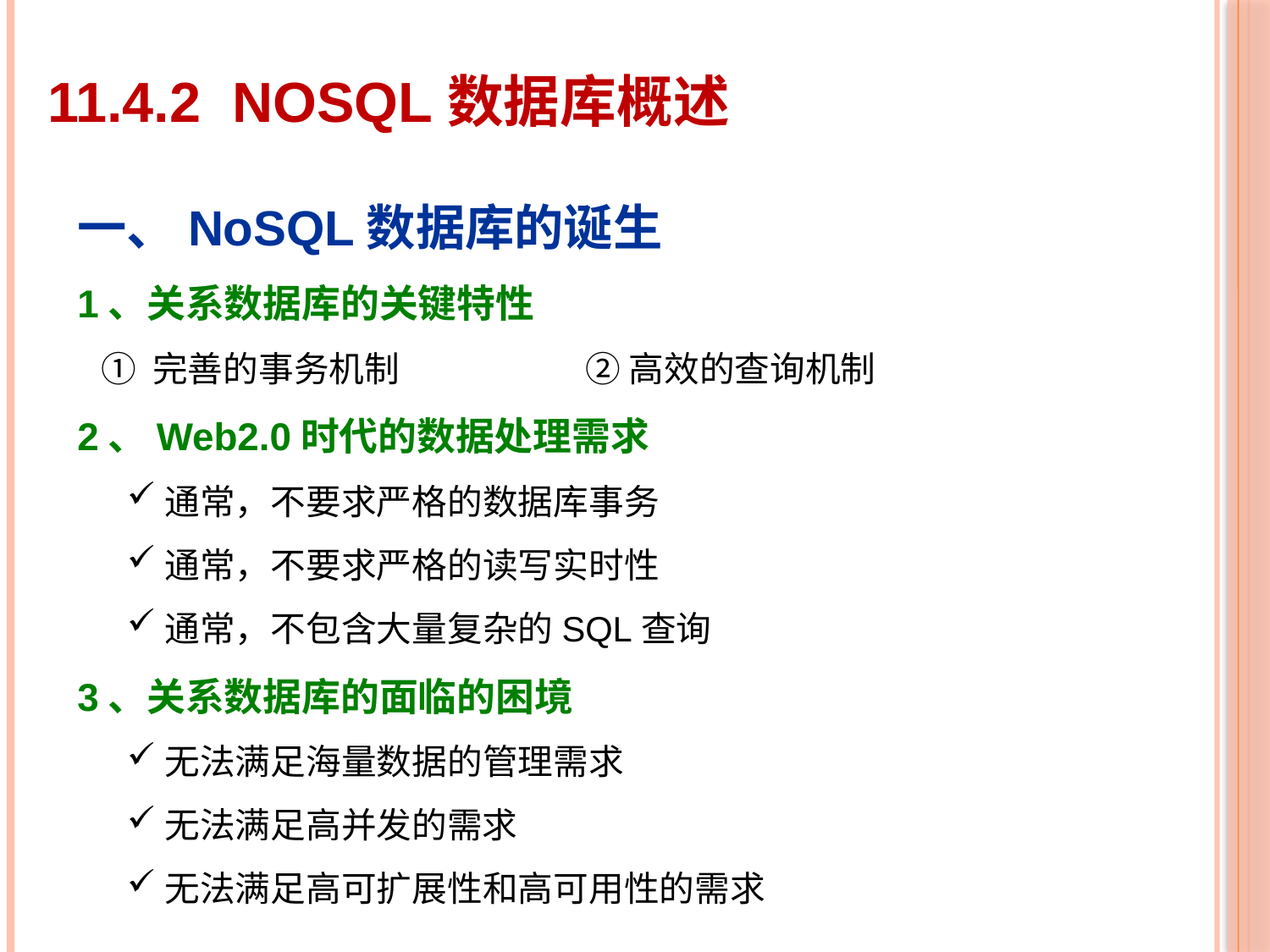

11.4.2  NoSQL数据库概述
一、NoSQL数据库的诞生
1、关系数据库的关键特性
   ① 完善的事务机制		② 高效的查询机制
2、Web2.0时代的数据处理需求
通常，不要求严格的数据库事务
通常，不要求严格的读写实时性
通常，不包含大量复杂的SQL查询
3、关系数据库的面临的困境
无法满足海量数据的管理需求
无法满足高并发的需求
无法满足高可扩展性和高可用性的需求